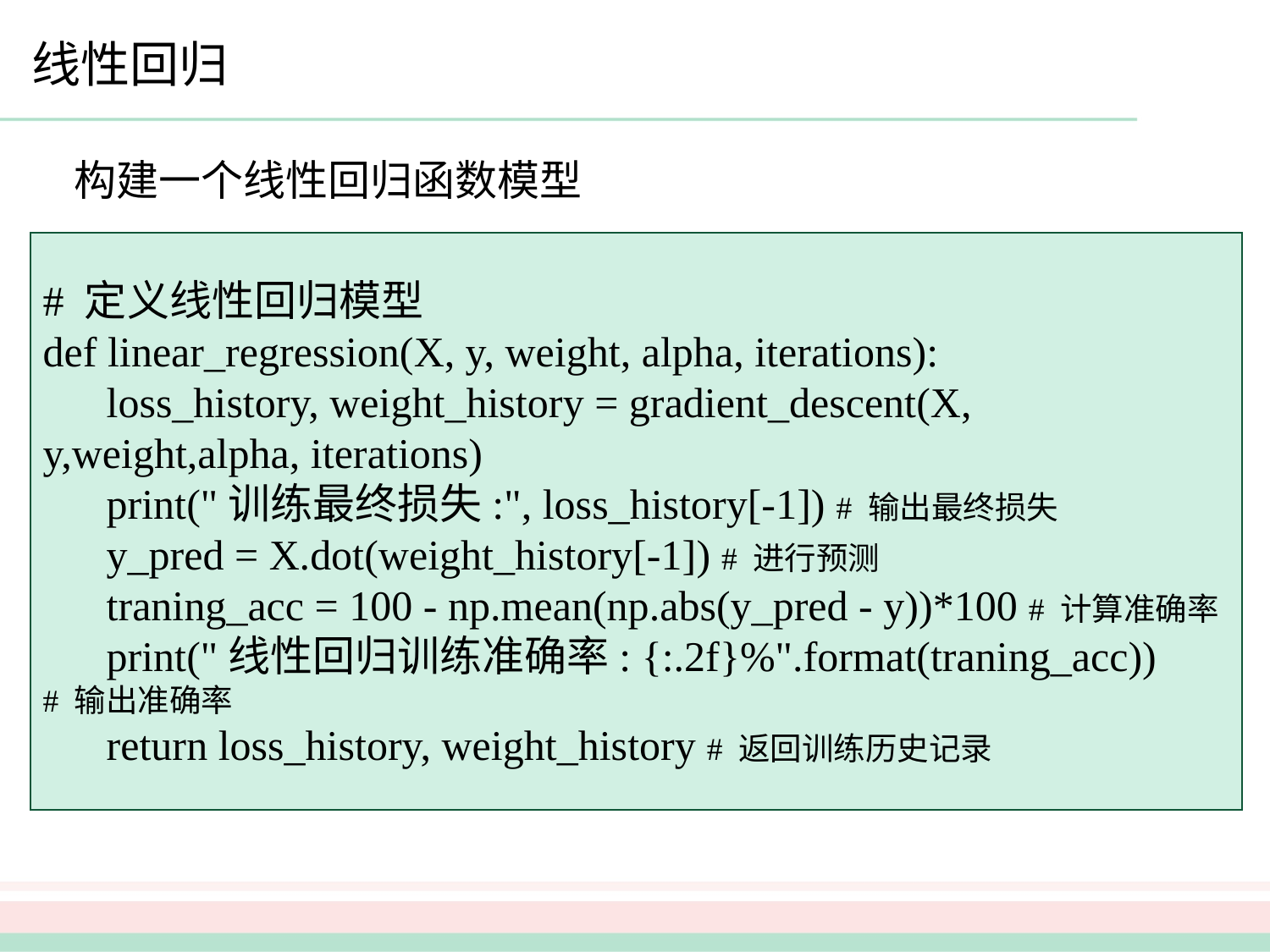

线性回归
构建一个线性回归函数模型
# 定义线性回归模型
def linear_regression(X, y, weight, alpha, iterations):
      loss_history, weight_history = gradient_descent(X, y,weight,alpha, iterations)
      print("训练最终损失:", loss_history[-1]) # 输出最终损失
      y_pred = X.dot(weight_history[-1]) # 进行预测
      traning_acc = 100 - np.mean(np.abs(y_pred - y))*100 # 计算准确率
      print("线性回归训练准确率: {:.2f}%".format(traning_acc))　# 输出准确率
      return loss_history, weight_history # 返回训练历史记录